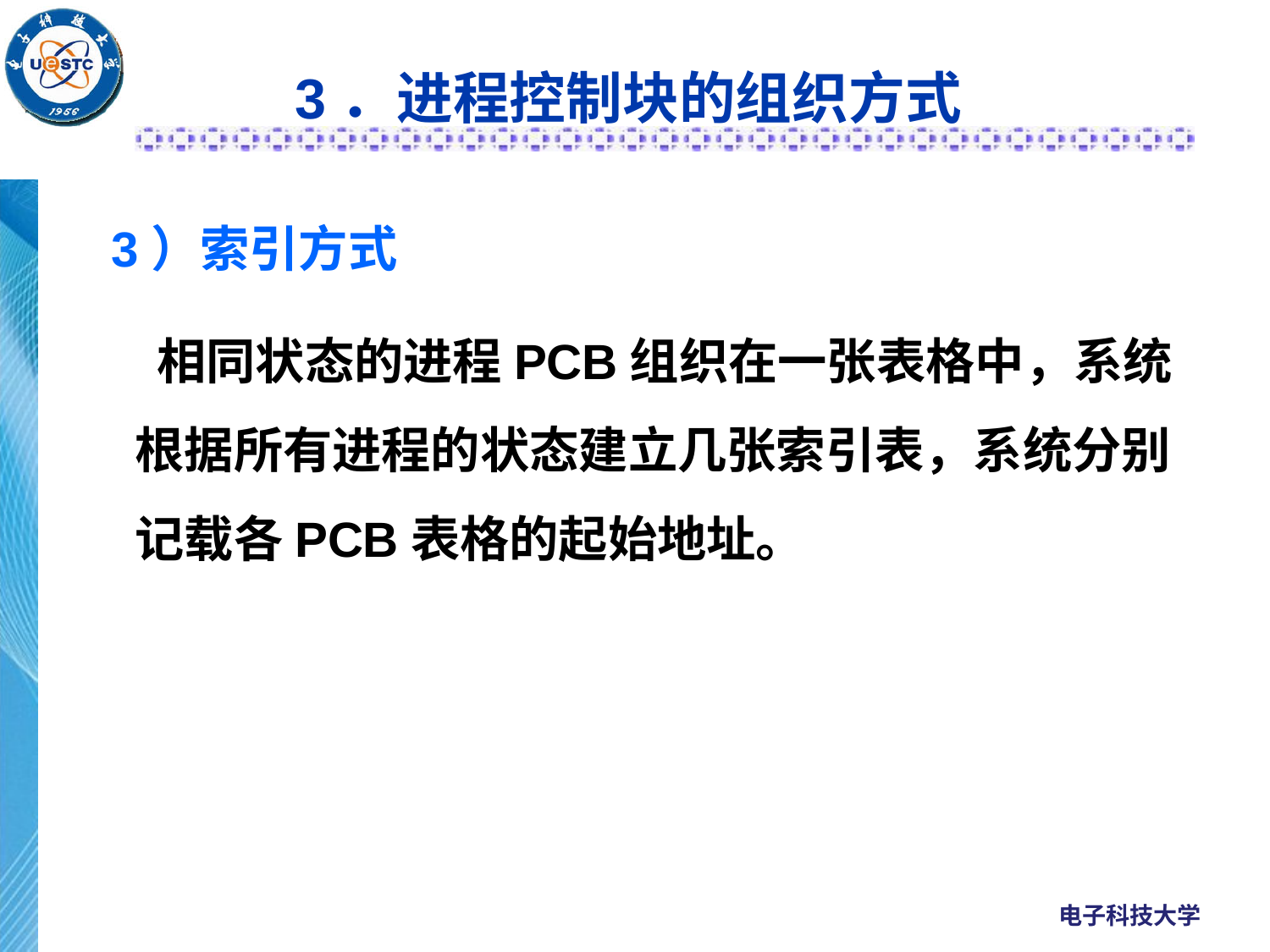

# 3．进程控制块的组织方式
3）索引方式
   相同状态的进程PCB组织在一张表格中，系统根据所有进程的状态建立几张索引表，系统分别记载各PCB表格的起始地址。